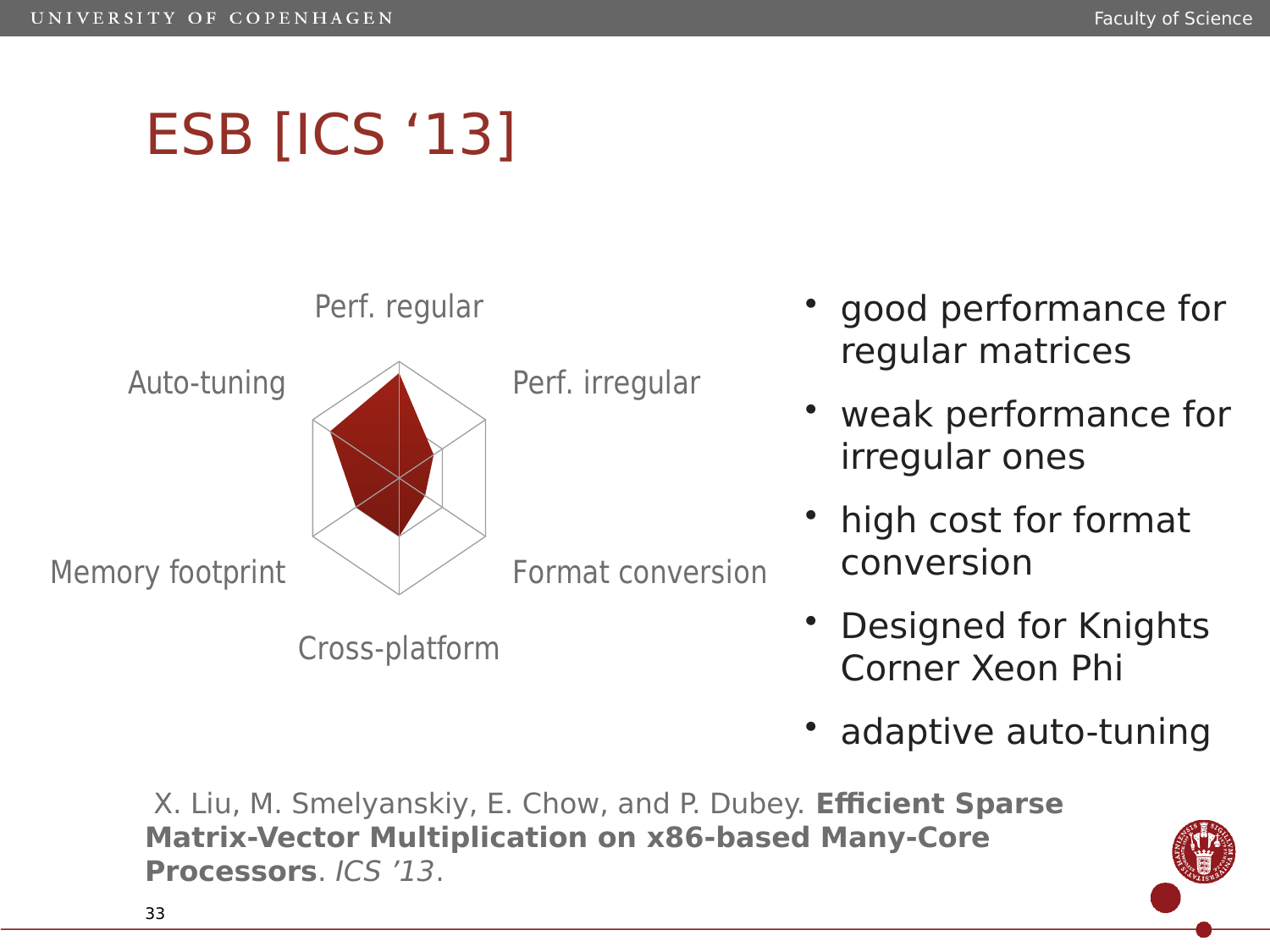

Faculty of Science
ESB [ICS ‘13]

### Chart

| Category | 系列 1 |
|---|---|
| Perf. regular | 90.0 |
| Perf. irregular | 40.0 |
| Format conversion | 30.0 |
| Cross-platform | 50.0 |
| Memory footprint | 50.0 |
| Auto-tuning | 80.0 |
good performance for regular matrices
weak performance for irregular ones
high cost for format conversion
Designed for Knights Corner Xeon Phi
adaptive auto-tuning
 X. Liu, M. Smelyanskiy, E. Chow, and P. Dubey. Efficient Sparse Matrix-Vector Multiplication on x86-based Many-Core Processors. ICS ’13.

33